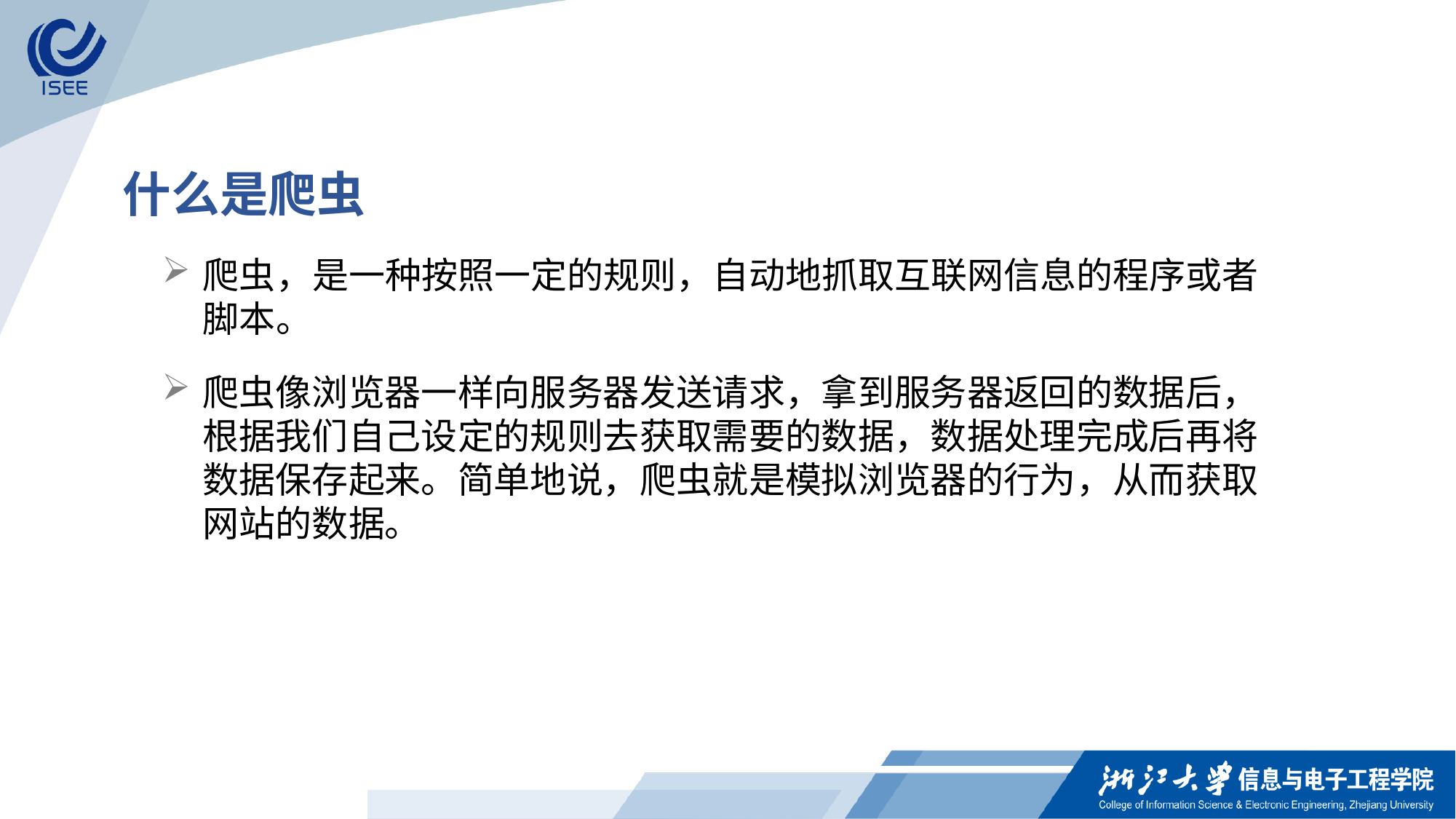

什么是爬虫
爬虫，是一种按照一定的规则，自动地抓取互联网信息的程序或者脚本。
爬虫像浏览器一样向服务器发送请求，拿到服务器返回的数据后，根据我们自己设定的规则去获取需要的数据，数据处理完成后再将数据保存起来。简单地说，爬虫就是模拟浏览器的行为，从而获取网站的数据。